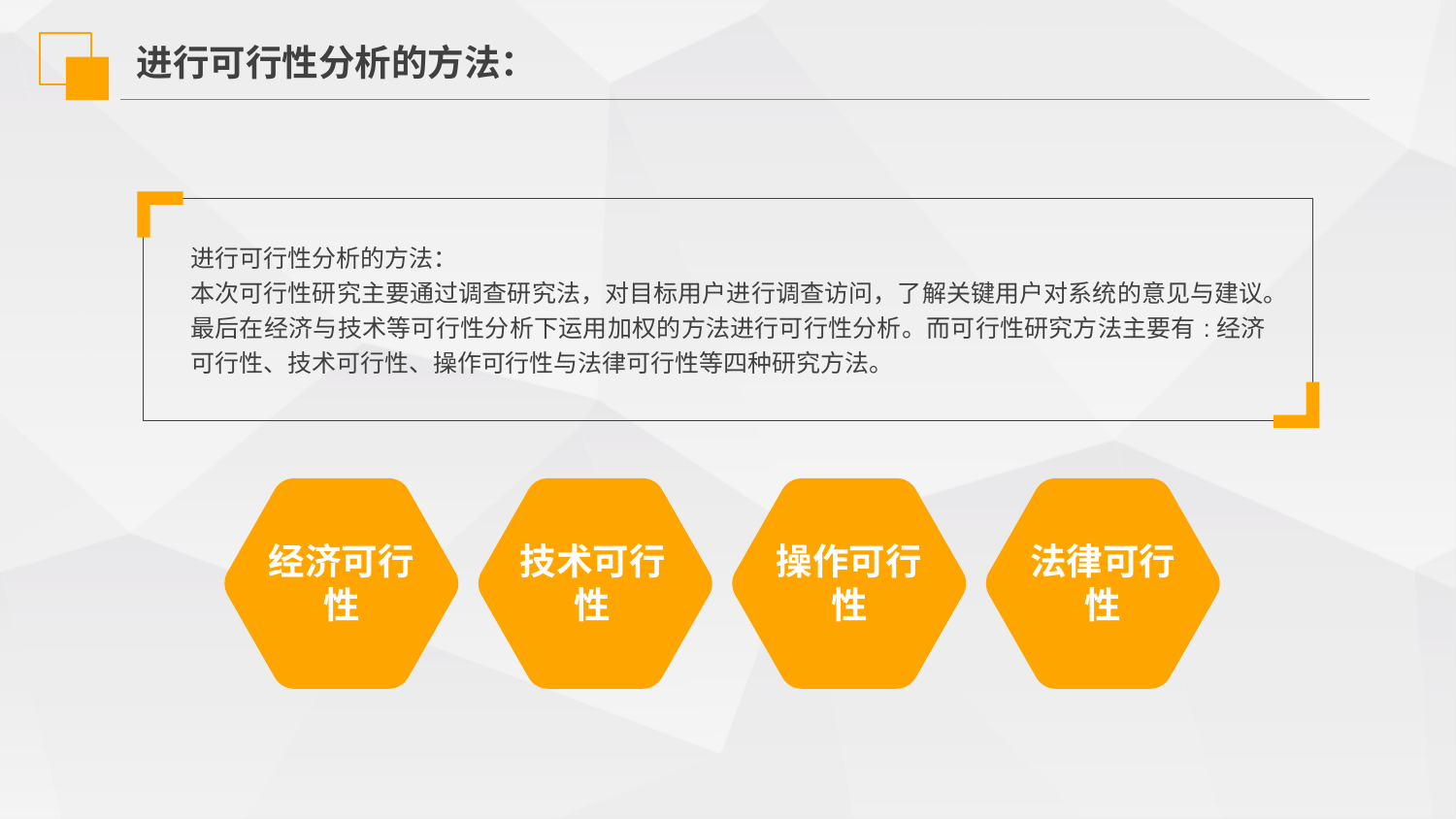

进行可行性分析的方法：

进行可行性分析的方法：
本次可行性研究主要通过调查研究法，对目标用户进行调查访问，了解关键用户对系统的意见与建议。最后在经济与技术等可行性分析下运用加权的方法进行可行性分析。而可行性研究方法主要有:经济可行性、技术可行性、操作可行性与法律可行性等四种研究方法。

经济可行性
技术可行性
操作可行性
法律可行性